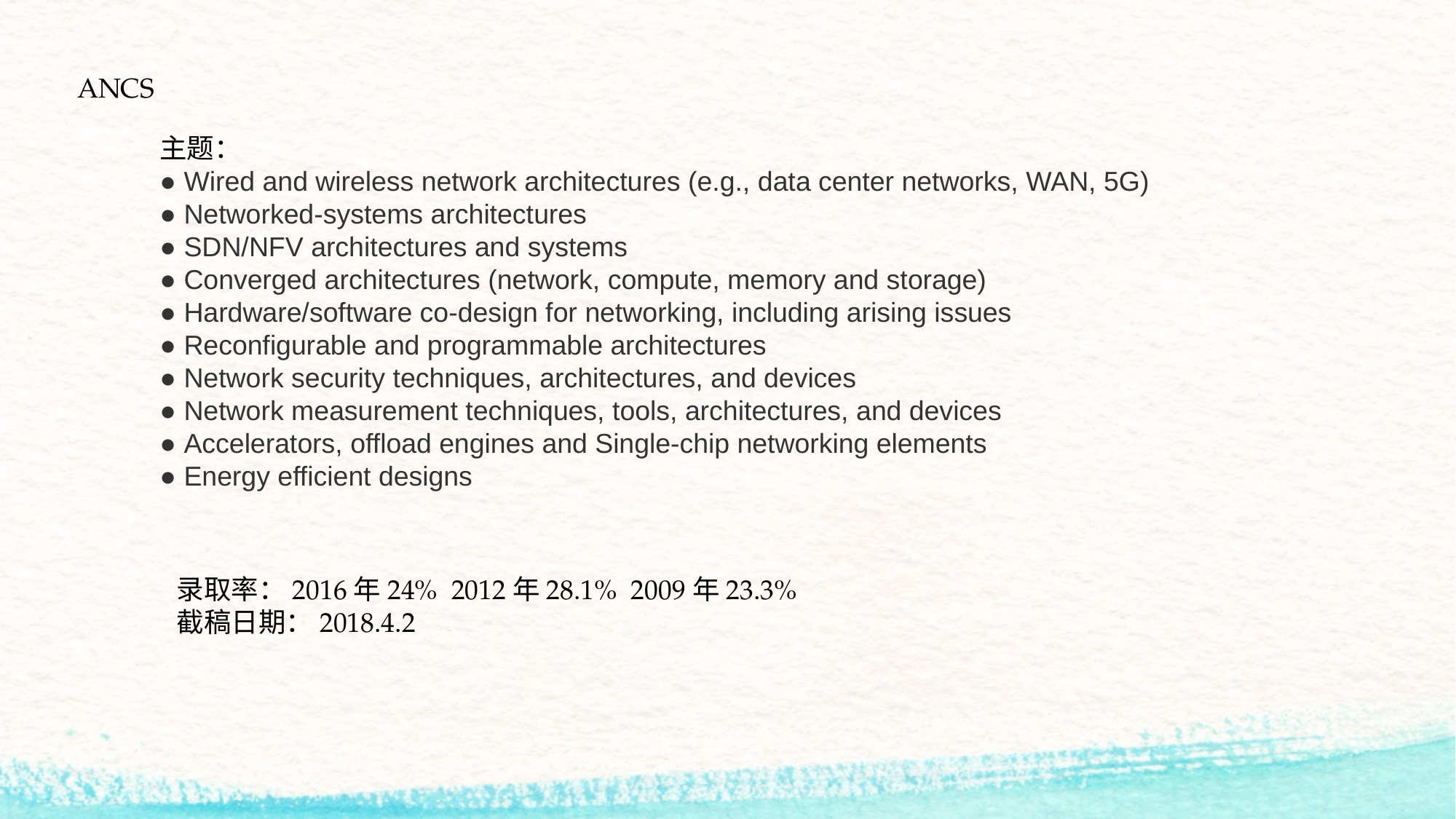

ANCS
主题：
● Wired and wireless network architectures (e.g., data center networks, WAN, 5G)
● Networked-systems architectures
● SDN/NFV architectures and systems
● Converged architectures (network, compute, memory and storage)
● Hardware/software co-design for networking, including arising issues
● Reconfigurable and programmable architectures
● Network security techniques, architectures, and devices
● Network measurement techniques, tools, architectures, and devices
● Accelerators, offload engines and Single-chip networking elements
● Energy efficient designs

录取率：2016年24%  2012年28.1%  2009年23.3%
截稿日期：2018.4.2